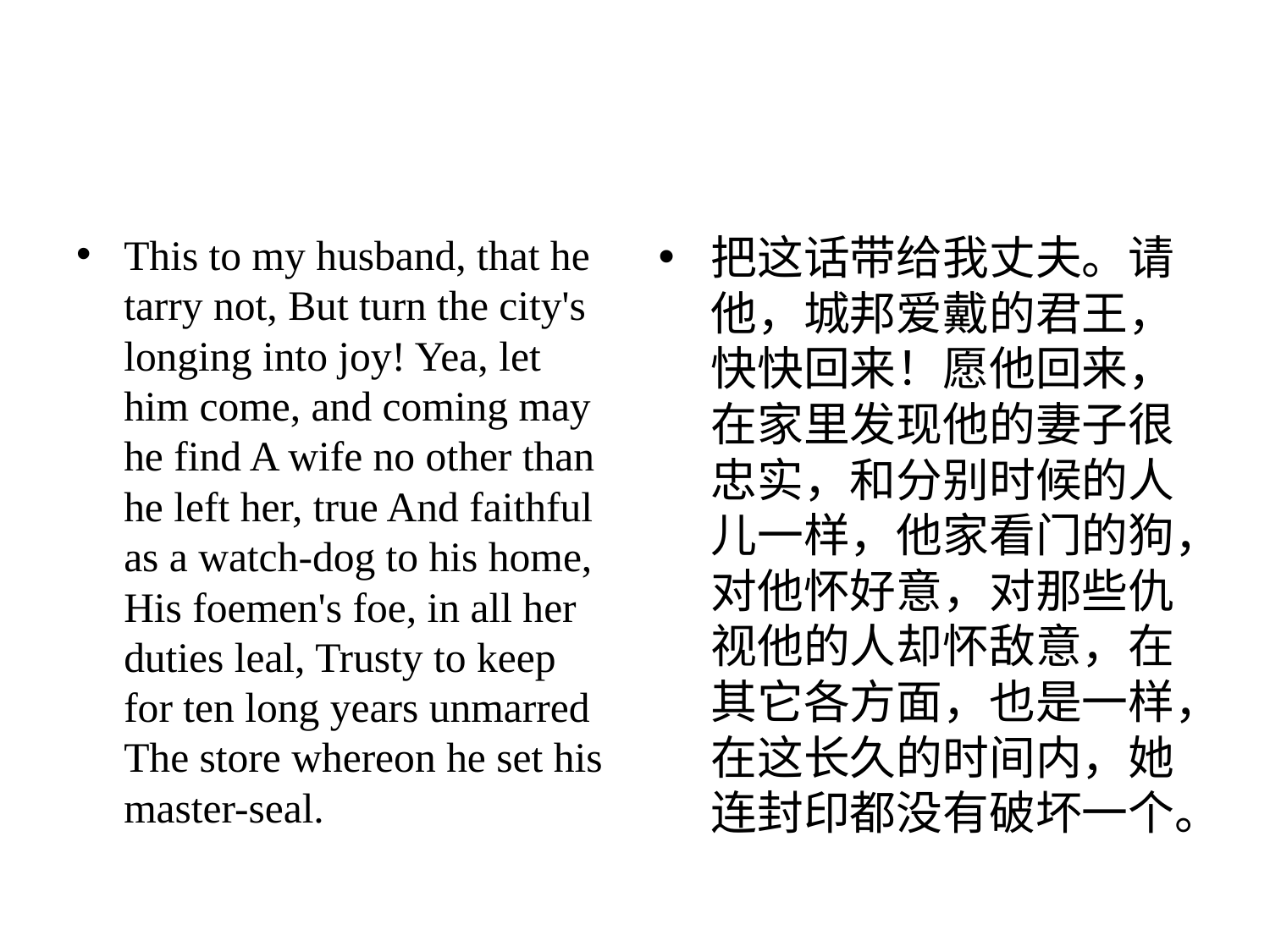

#
This to my husband, that he tarry not, But turn the city's longing into joy! Yea, let him come, and coming may he find A wife no other than he left her, true And faithful as a watch-dog to his home, His foemen's foe, in all her duties leal, Trusty to keep for ten long years unmarred The store whereon he set his master-seal.
把这话带给我丈夫。请他，城邦爱戴的君王，快快回来！愿他回来，在家里发现他的妻子很忠实，和分别时候的人儿一样，他家看门的狗，对他怀好意，对那些仇视他的人却怀敌意，在其它各方面，也是一样，在这长久的时间内，她连封印都没有破坏一个。